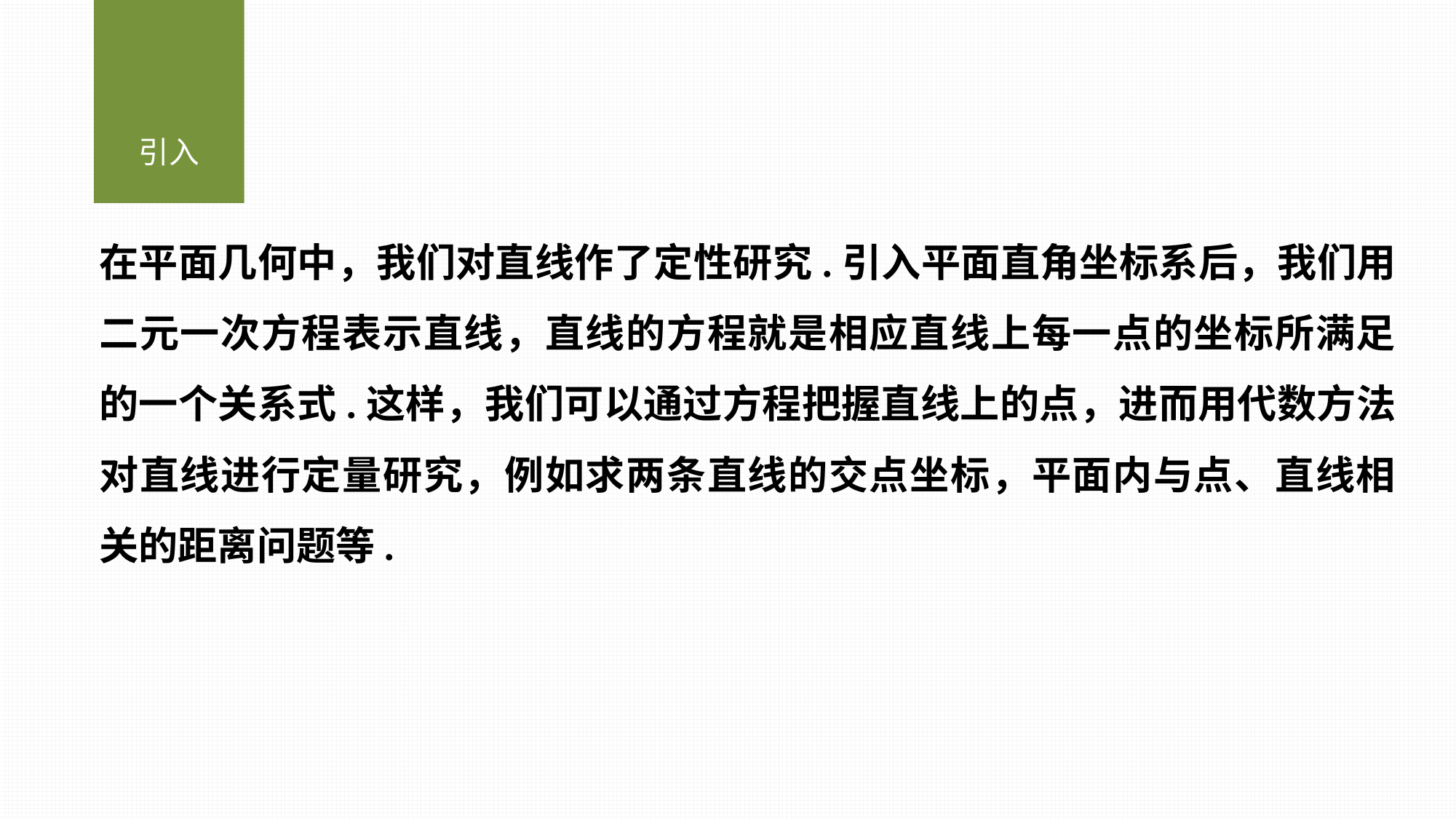

引入
在平面几何中，我们对直线作了定性研究.引入平面直角坐标系后，我们用二元一次方程表示直线，直线的方程就是相应直线上每一点的坐标所满足的一个关系式.这样，我们可以通过方程把握直线上的点，进而用代数方法对直线进行定量研究，例如求两条直线的交点坐标，平面内与点、直线相关的距离问题等.